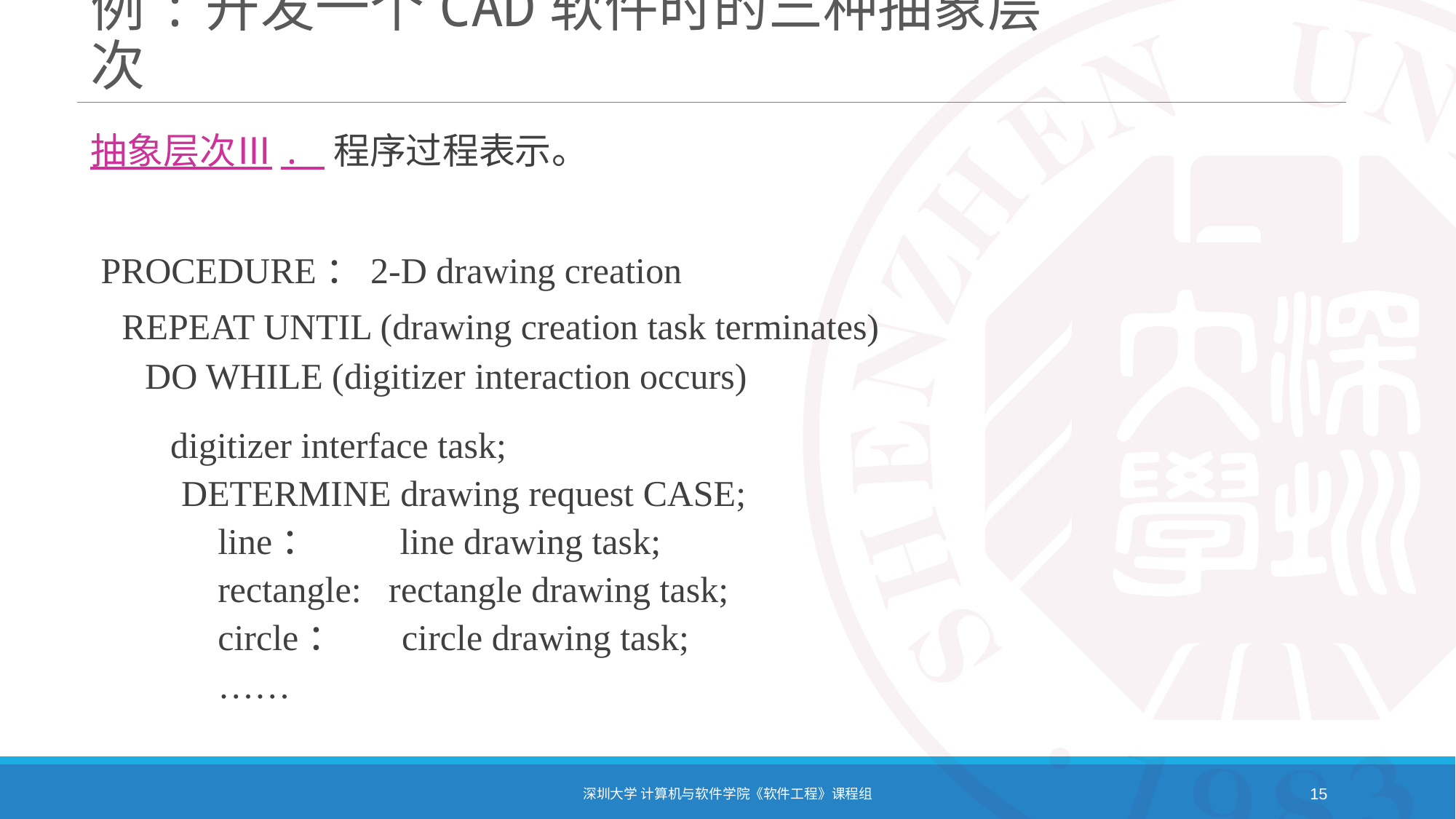

# 例:开发一个CAD软件时的三种抽象层次
抽象层次Ⅲ. 程序过程表示。
 PROCEDURE：2-D drawing creation
   REPEAT UNTIL (drawing creation task terminates)
      DO WHILE (digitizer interaction occurs)
          digitizer interface task;
          DETERMINE drawing request CASE;
              line：         line drawing task;
              rectangle:   rectangle drawing task;
              circle：      circle drawing task;
              ……

深圳大学 计算机与软件学院《软件工程》课程组
15